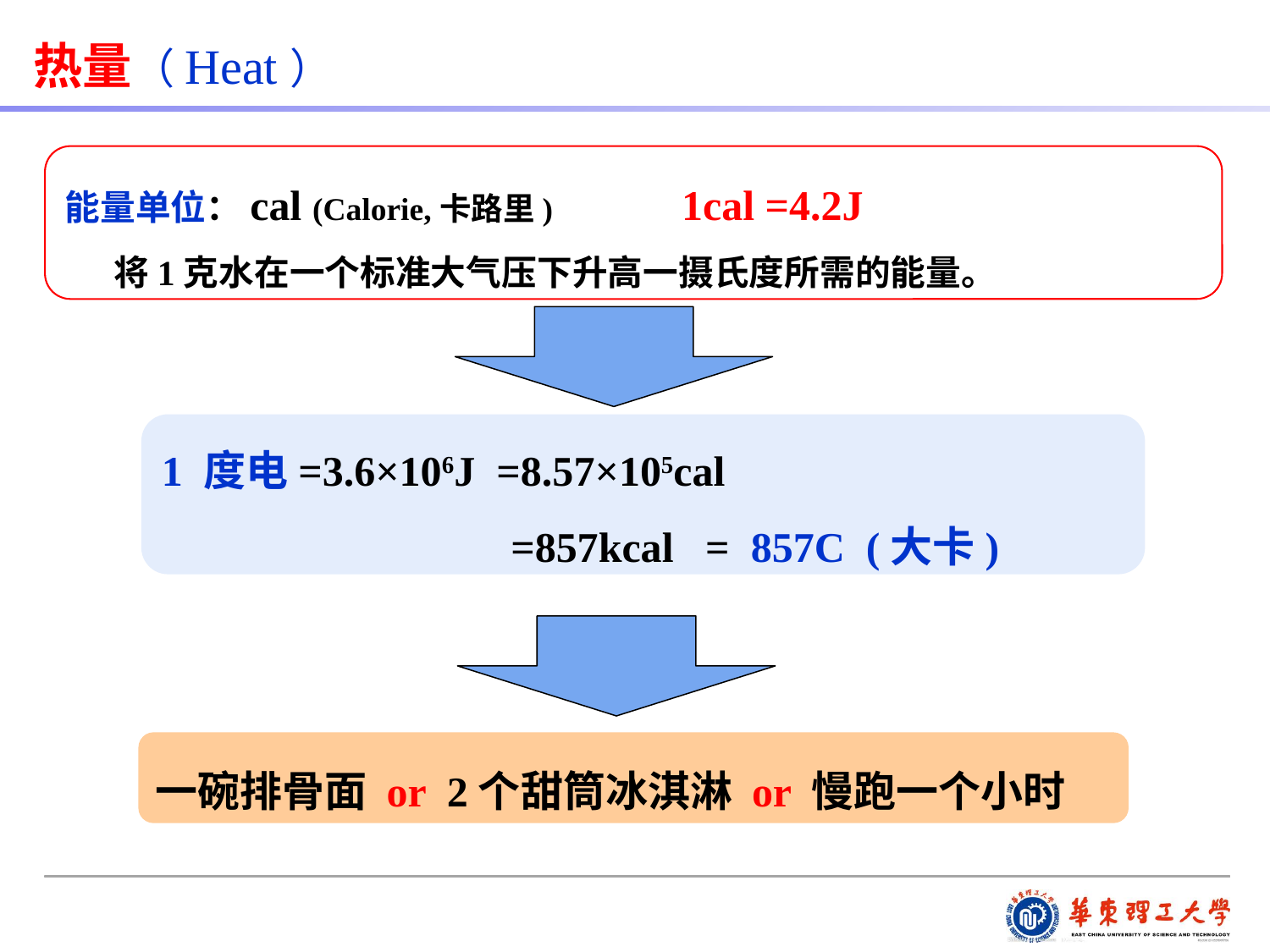

热量（Heat）
能量单位：cal (Calorie,卡路里)                1cal =4.2J
     将1克水在一个标准大气压下升高一摄氏度所需的能量。

1 度电=3.6×106J  =8.57×105cal
                                 =857kcal   =  857C  (大卡)

一碗排骨面 or  2个甜筒冰淇淋 or 慢跑一个小时